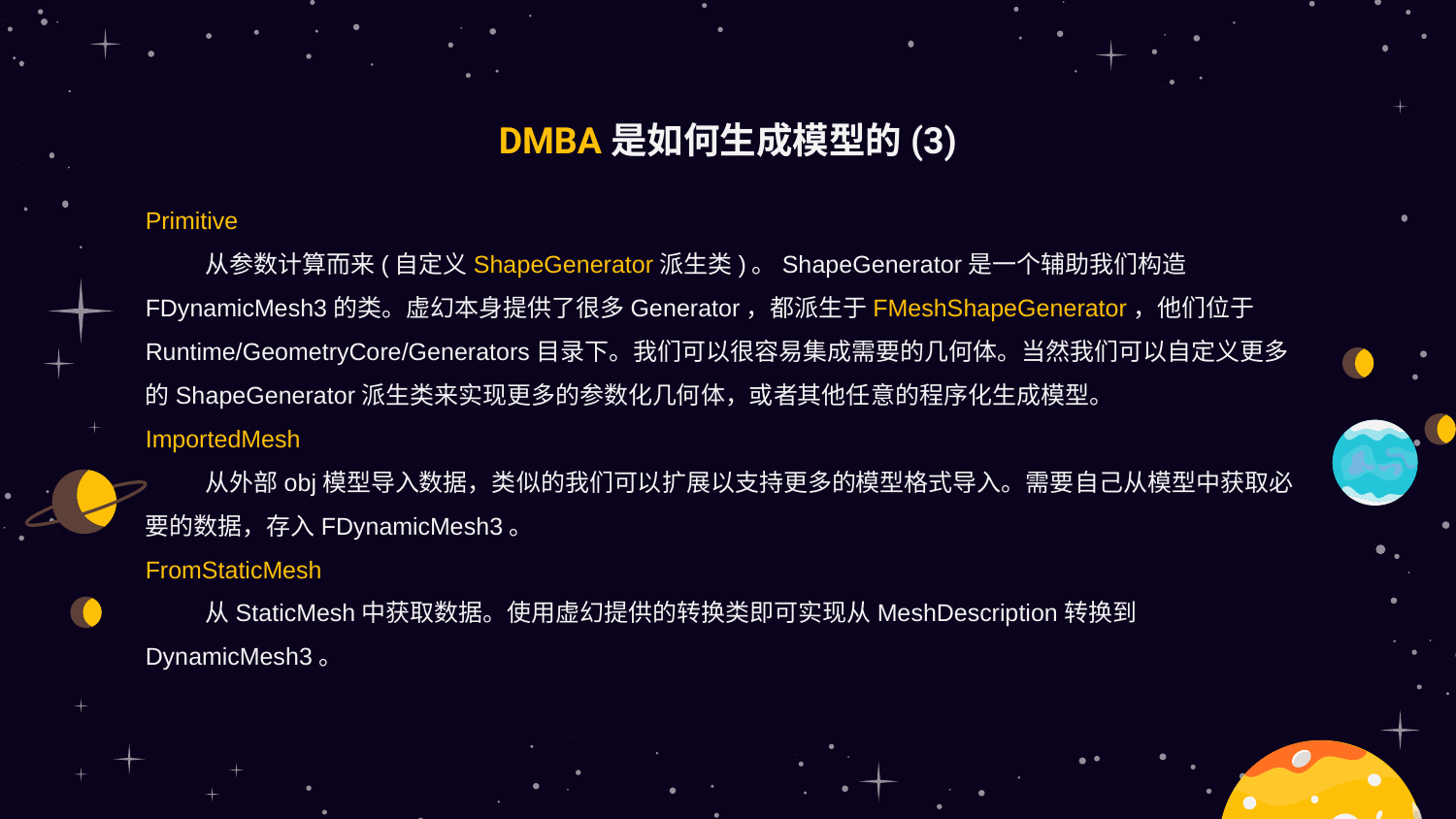

# DMBA是如何生成模型的(3)
Primitive
        从参数计算而来(自定义ShapeGenerator派生类)。ShapeGenerator是一个辅助我们构造FDynamicMesh3的类。虚幻本身提供了很多Generator，都派生于FMeshShapeGenerator，他们位于Runtime/GeometryCore/Generators目录下。我们可以很容易集成需要的几何体。当然我们可以自定义更多的ShapeGenerator派生类来实现更多的参数化几何体，或者其他任意的程序化生成模型。
ImportedMesh
        从外部obj模型导入数据，类似的我们可以扩展以支持更多的模型格式导入。需要自己从模型中获取必要的数据，存入FDynamicMesh3。
FromStaticMesh
        从StaticMesh中获取数据。使用虚幻提供的转换类即可实现从MeshDescription转换到DynamicMesh3。